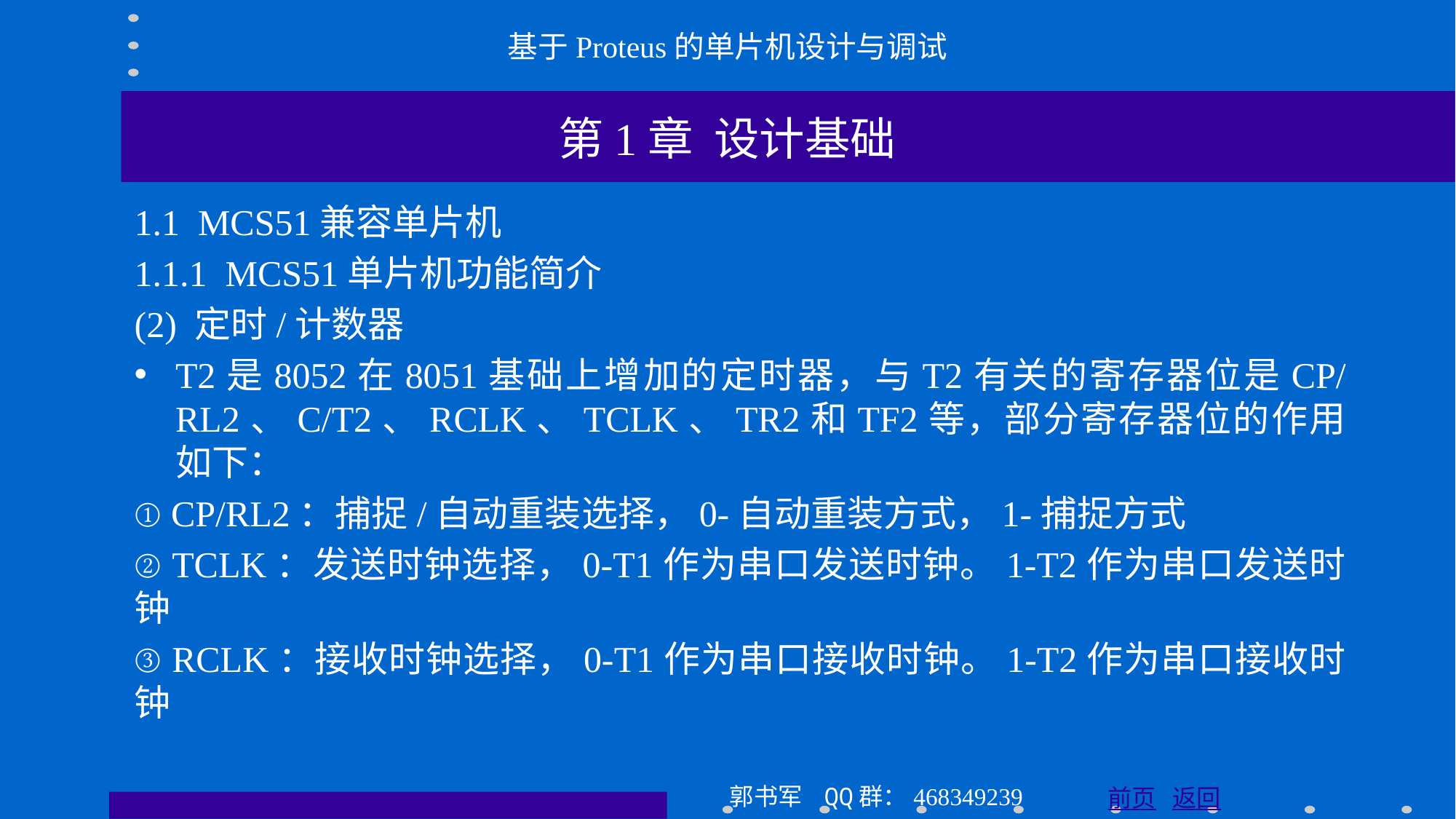

基于Proteus的单片机设计与调试
第1章  设计基础
1.1  MCS51兼容单片机
1.1.1  MCS51单片机功能简介
(2) 定时/计数器
T2是8052在8051基础上增加的定时器，与T2有关的寄存器位是CP/RL2、C/T2、RCLK、TCLK、TR2和TF2等，部分寄存器位的作用如下：
① CP/RL2：捕捉/自动重装选择，0-自动重装方式，1-捕捉方式
② TCLK：发送时钟选择，0-T1作为串口发送时钟。1-T2作为串口发送时钟
③ RCLK：接收时钟选择，0-T1作为串口接收时钟。1-T2作为串口接收时钟
郭书军   QQ群：468349239
前页   返回